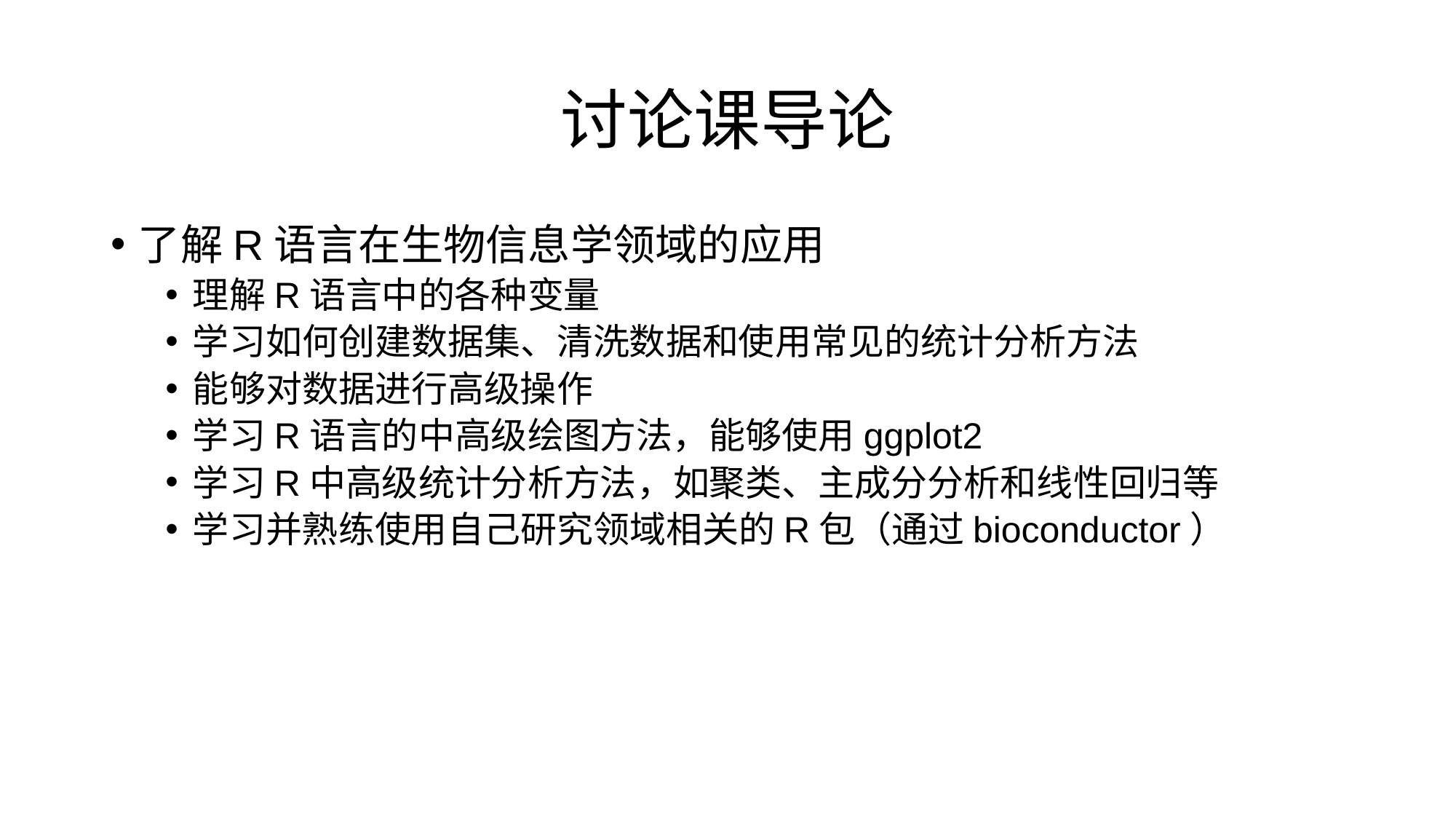

# 讨论课导论
了解R语言在生物信息学领域的应用
理解R语言中的各种变量
学习如何创建数据集、清洗数据和使用常见的统计分析方法
能够对数据进行高级操作
学习R语言的中高级绘图方法，能够使用ggplot2
学习R中高级统计分析方法，如聚类、主成分分析和线性回归等
学习并熟练使用自己研究领域相关的R包（通过bioconductor）